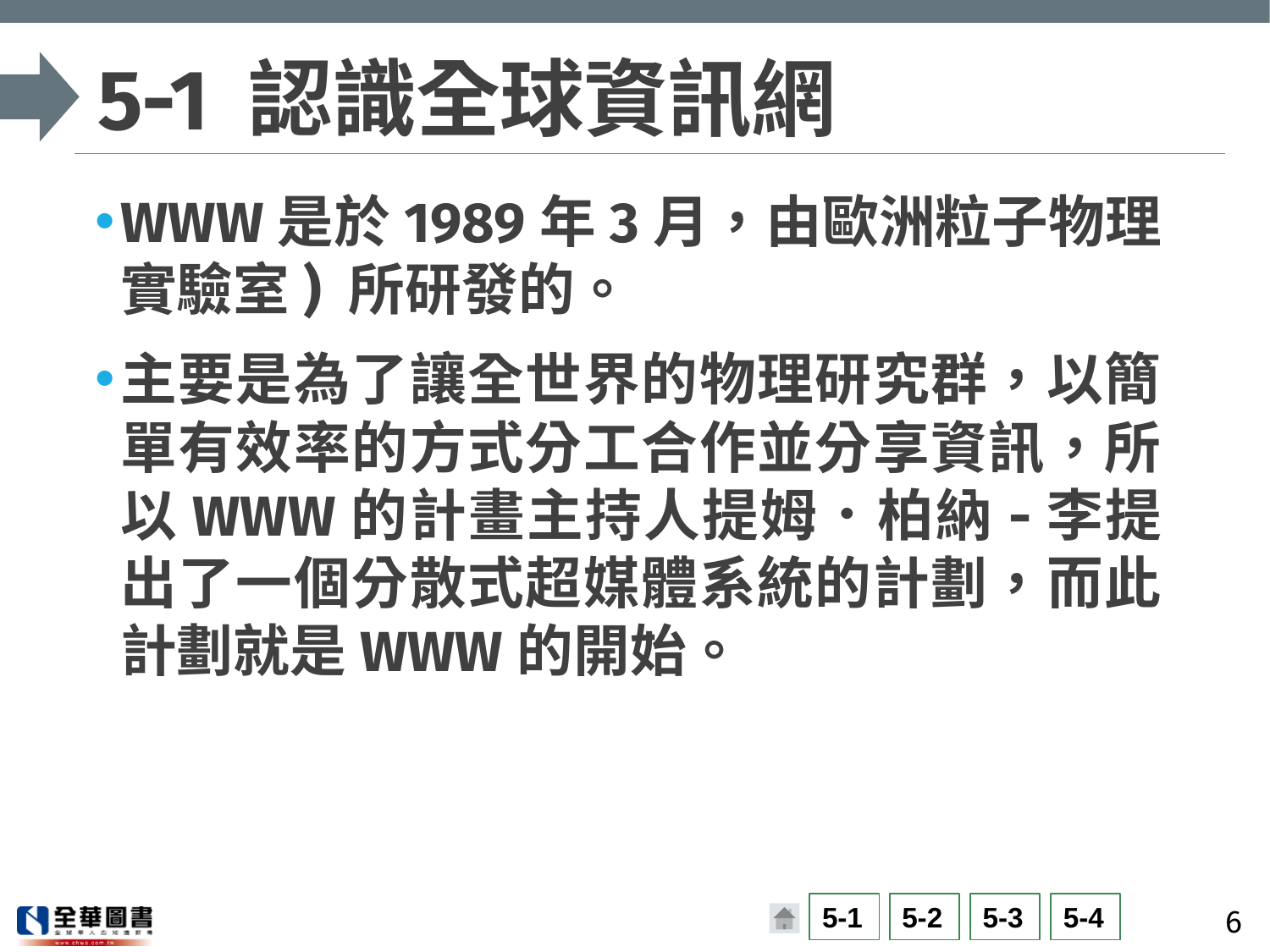

# 5-1 認識全球資訊網
WWW是於1989年3月，由歐洲粒子物理實驗室) 所研發的。
主要是為了讓全世界的物理研究群，以簡單有效率的方式分工合作並分享資訊，所以WWW的計畫主持人提姆．柏納-李提出了一個分散式超媒體系統的計劃，而此計劃就是WWW的開始。
6